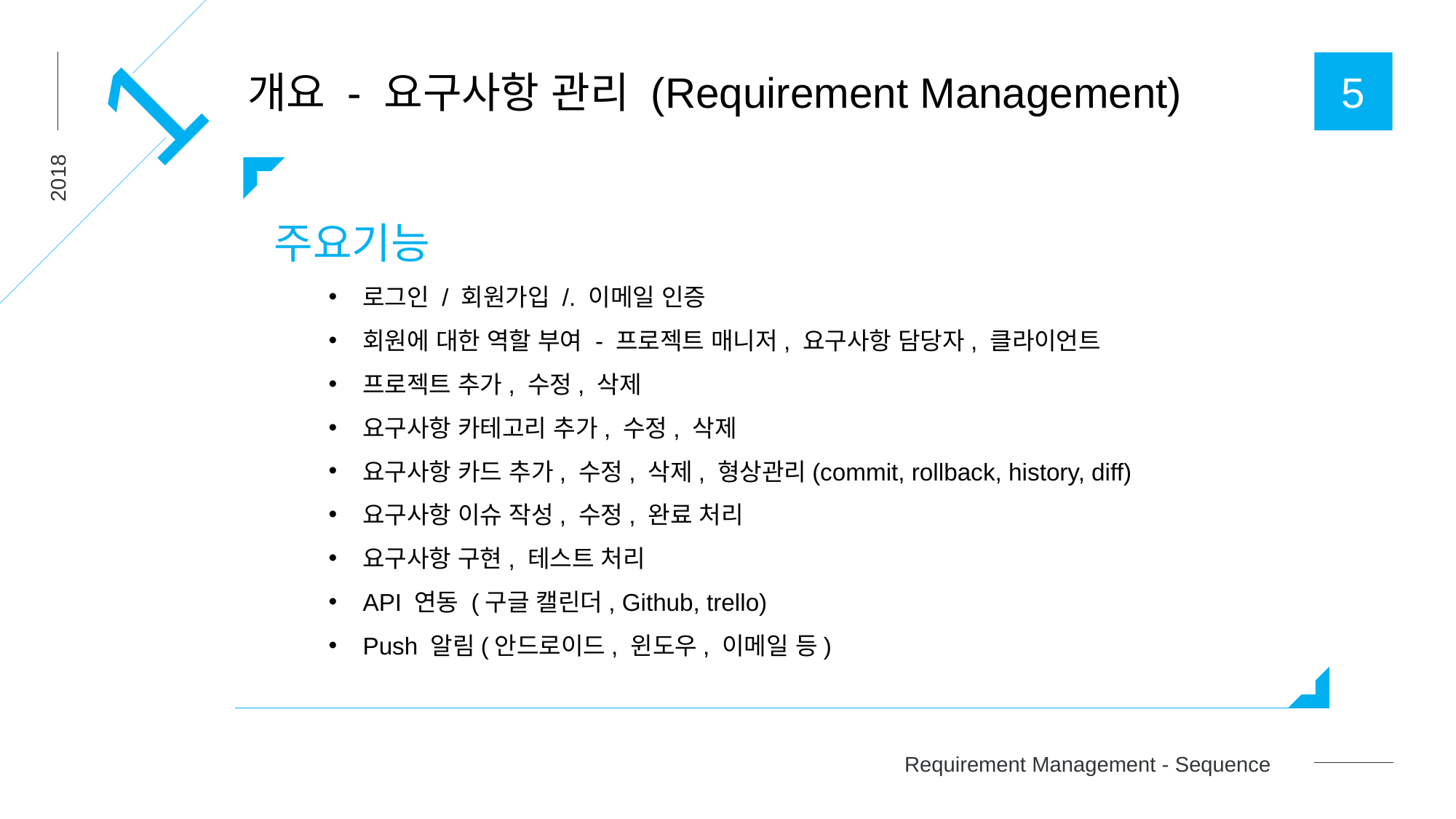

1

5
개요 - 요구사항 관리 (Requirement Management)

2018
주요기능
로그인 / 회원가입 /. 이메일 인증
회원에 대한 역할 부여 - 프로젝트 매니저, 요구사항 담당자, 클라이언트
프로젝트 추가, 수정, 삭제
요구사항 카테고리 추가, 수정, 삭제
요구사항 카드 추가, 수정, 삭제, 형상관리(commit, rollback, history, diff)
요구사항 이슈 작성, 수정, 완료 처리
요구사항 구현, 테스트 처리
API 연동 (구글 캘린더, Github, trello)
Push 알림(안드로이드, 윈도우, 이메일 등)

Requirement Management - Sequence